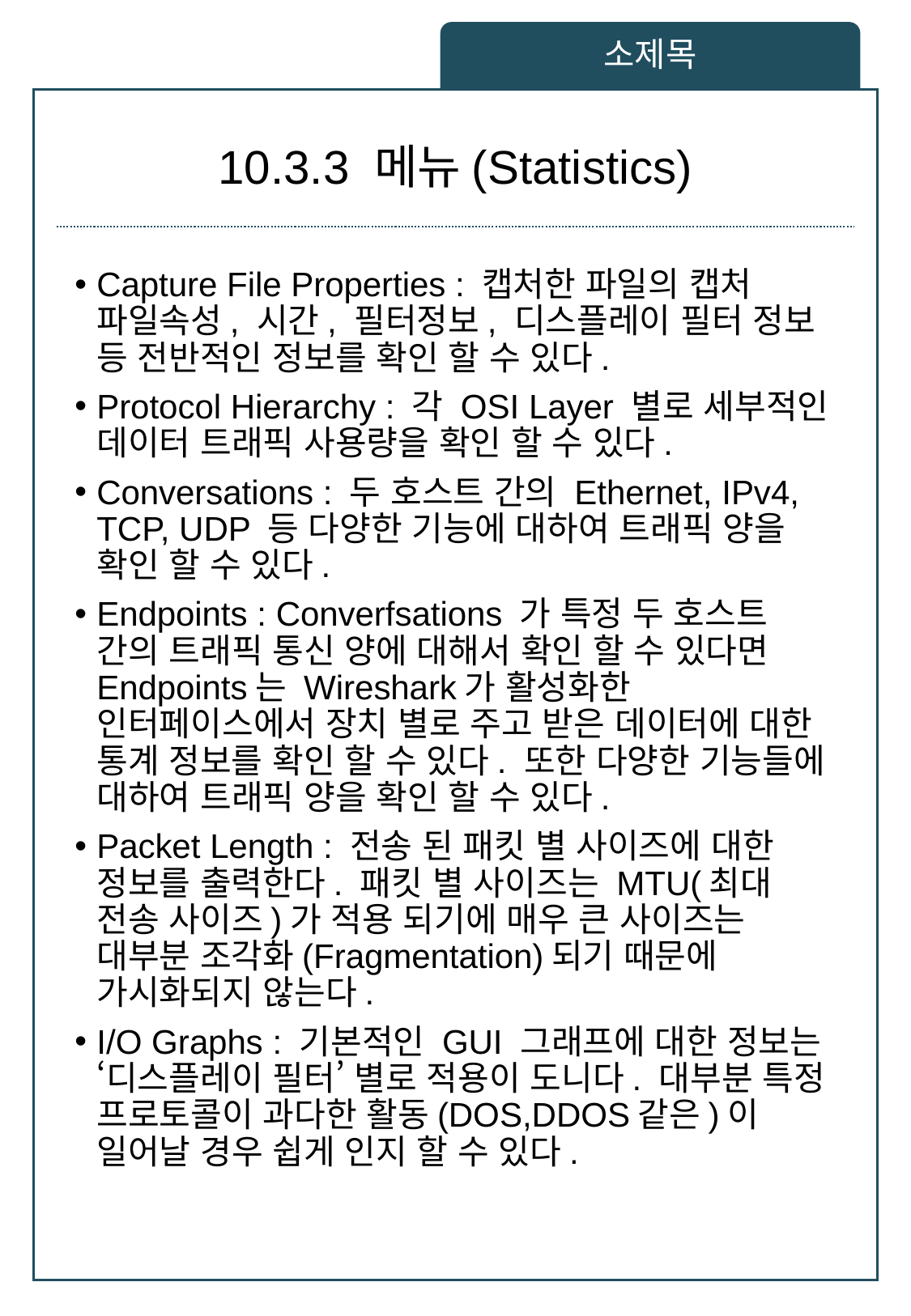

소제목

# 10.3.3 메뉴(Statistics)
Capture File Properties : 캡처한 파일의 캡처 파일속성, 시간, 필터정보, 디스플레이 필터 정보 등 전반적인 정보를 확인 할 수 있다.
Protocol Hierarchy : 각 OSI Layer 별로 세부적인 데이터 트래픽 사용량을 확인 할 수 있다.
Conversations : 두 호스트 간의 Ethernet, IPv4, TCP, UDP 등 다양한 기능에 대하여 트래픽 양을 확인 할 수 있다.
Endpoints : Converfsations 가 특정 두 호스트 간의 트래픽 통신 양에 대해서 확인 할 수 있다면 Endpoints는 Wireshark가 활성화한 인터페이스에서 장치 별로 주고 받은 데이터에 대한 통계 정보를 확인 할 수 있다. 또한 다양한 기능들에 대하여 트래픽 양을 확인 할 수 있다.
Packet Length : 전송 된 패킷 별 사이즈에 대한 정보를 출력한다. 패킷 별 사이즈는 MTU(최대 전송 사이즈)가 적용 되기에 매우 큰 사이즈는 대부분 조각화(Fragmentation)되기 때문에 가시화되지 않는다.
I/O Graphs : 기본적인 GUI 그래프에 대한 정보는 ‘디스플레이 필터’ 별로 적용이 도니다. 대부분 특정 프로토콜이 과다한 활동(DOS,DDOS같은)이 일어날 경우 쉽게 인지 할 수 있다.